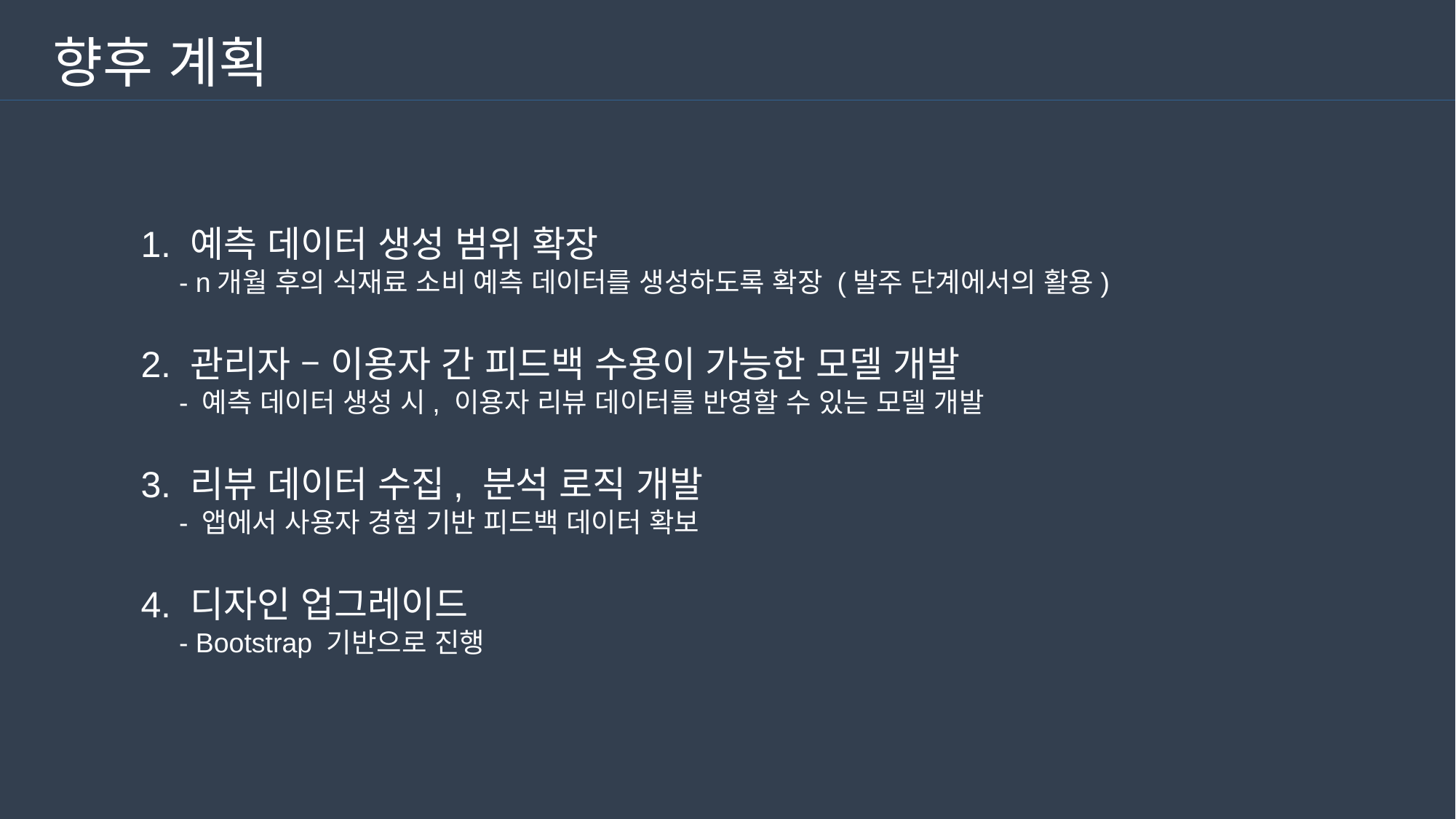

향후 계획
1. 예측 데이터 생성 범위 확장
     - n개월 후의 식재료 소비 예측 데이터를 생성하도록 확장 (발주 단계에서의 활용)

2. 관리자 – 이용자 간 피드백 수용이 가능한 모델 개발
     - 예측 데이터 생성 시, 이용자 리뷰 데이터를 반영할 수 있는 모델 개발

3. 리뷰 데이터 수집, 분석 로직 개발
     - 앱에서 사용자 경험 기반 피드백 데이터 확보

4. 디자인 업그레이드
     - Bootstrap 기반으로 진행